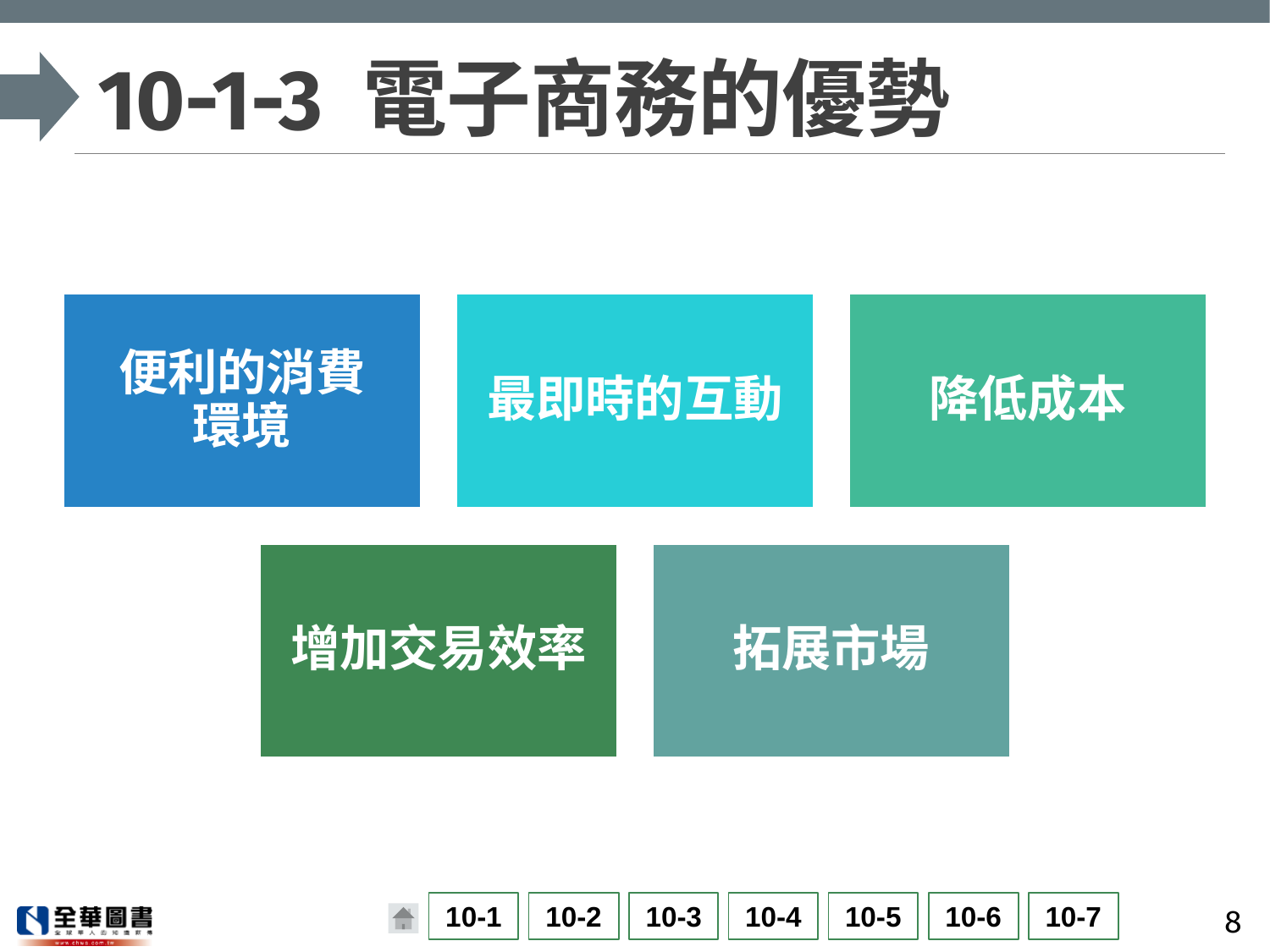

# 10-1-3 電子商務的優勢
便利的消費
環境
最即時的互動
降低成本
增加交易效率
拓展市場
8